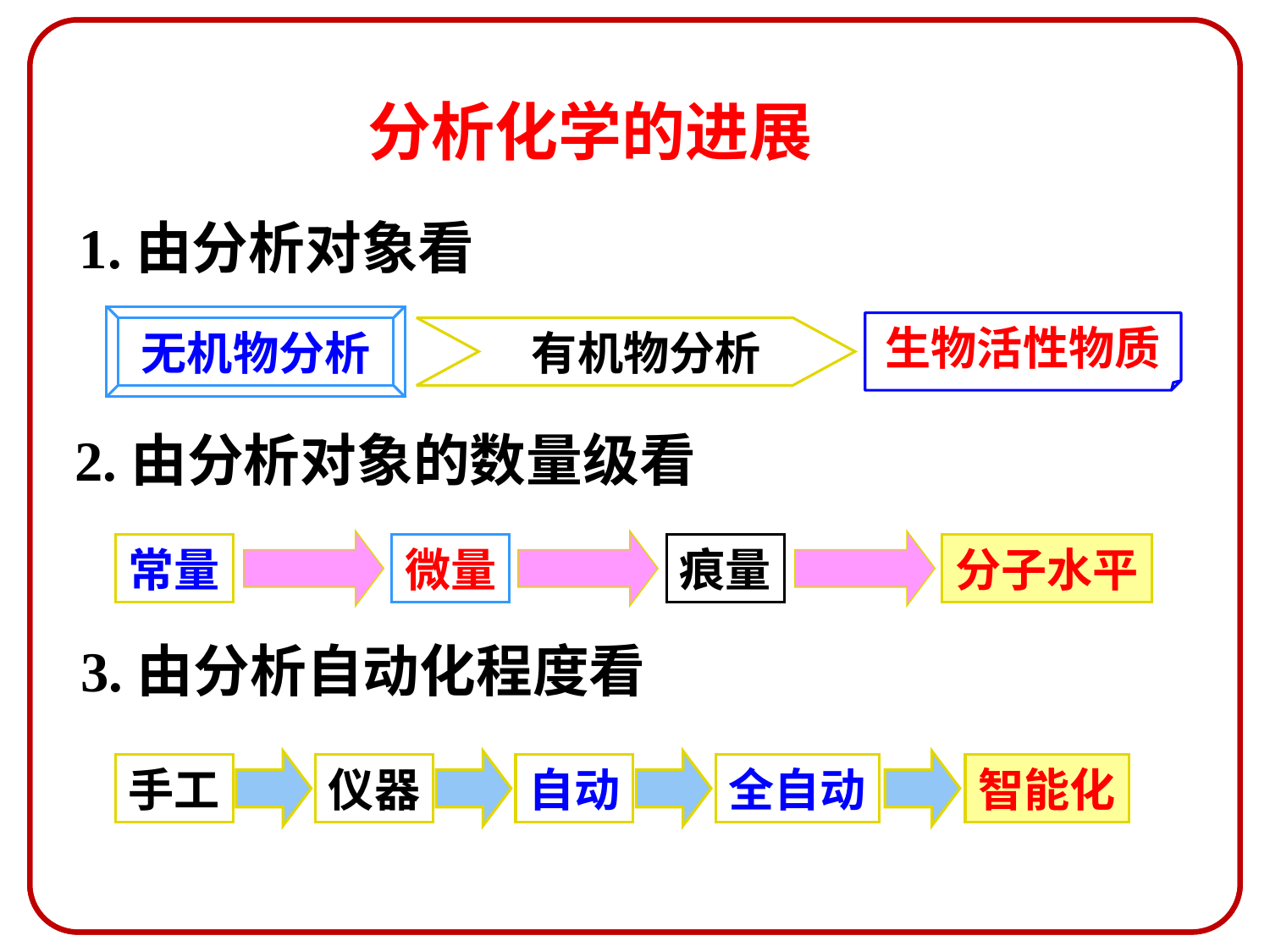

# 分析化学的进展
1.由分析对象看
无机物分析
生物活性物质
 有机物分析
2.由分析对象的数量级看

常量
微量
痕量
分子水平
3.由分析自动化程度看

手工
仪器
自动
全自动
智能化